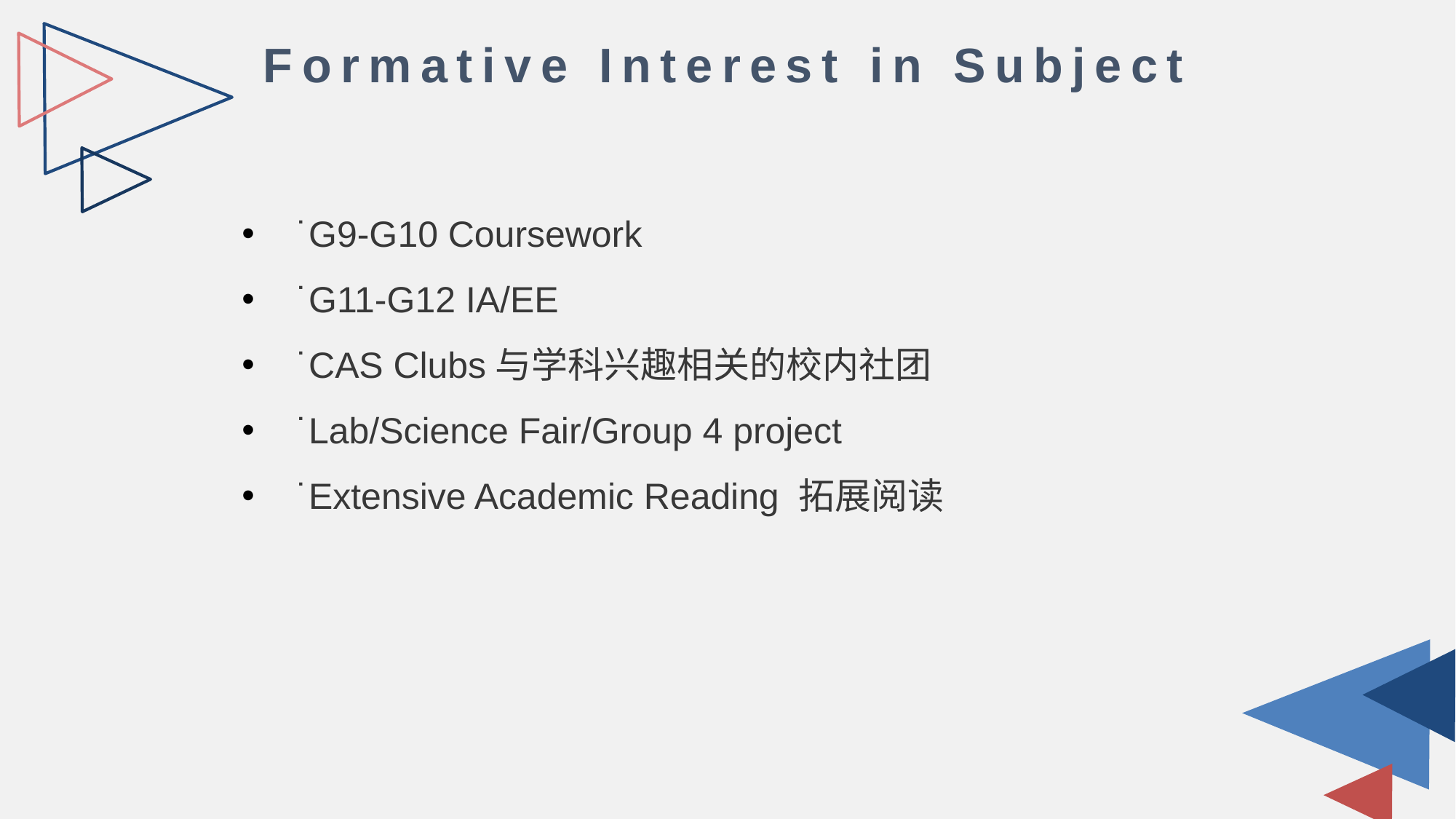

Formative Interest in Subject
˙G9-G10 Coursework
˙G11-G12 IA/EE
˙CAS Clubs与学科兴趣相关的校内社团
˙Lab/Science Fair/Group 4 project
˙Extensive Academic Reading 拓展阅读